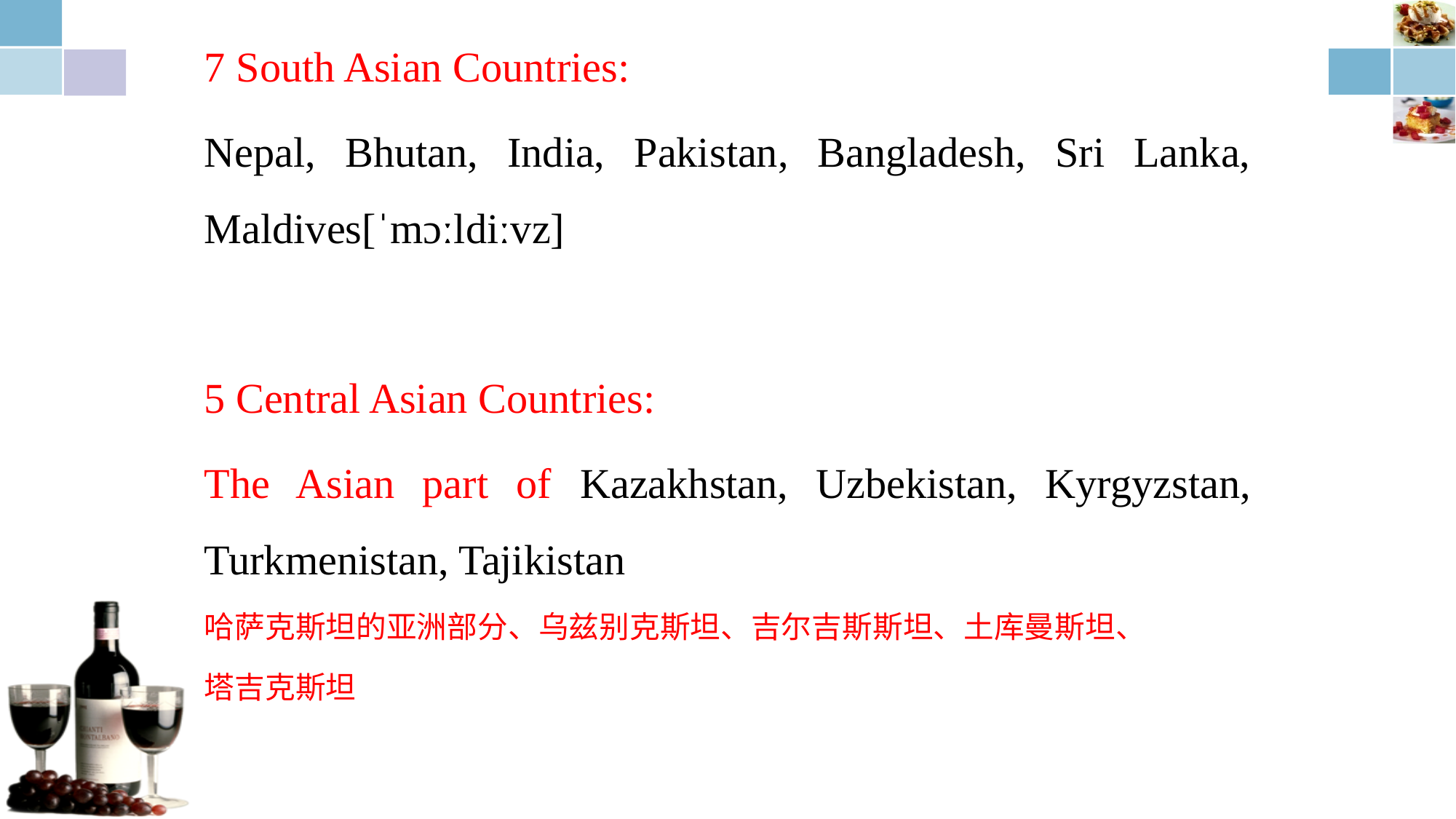

7 South Asian Countries:
Nepal, Bhutan, India, Pakistan, Bangladesh, Sri Lanka, Maldives[ˈmɔːldiːvz]

5 Central Asian Countries:
The Asian part of Kazakhstan, Uzbekistan, Kyrgyzstan, Turkmenistan, Tajikistan
哈萨克斯坦的亚洲部分、乌兹别克斯坦、吉尔吉斯斯坦、土库曼斯坦、
塔吉克斯坦